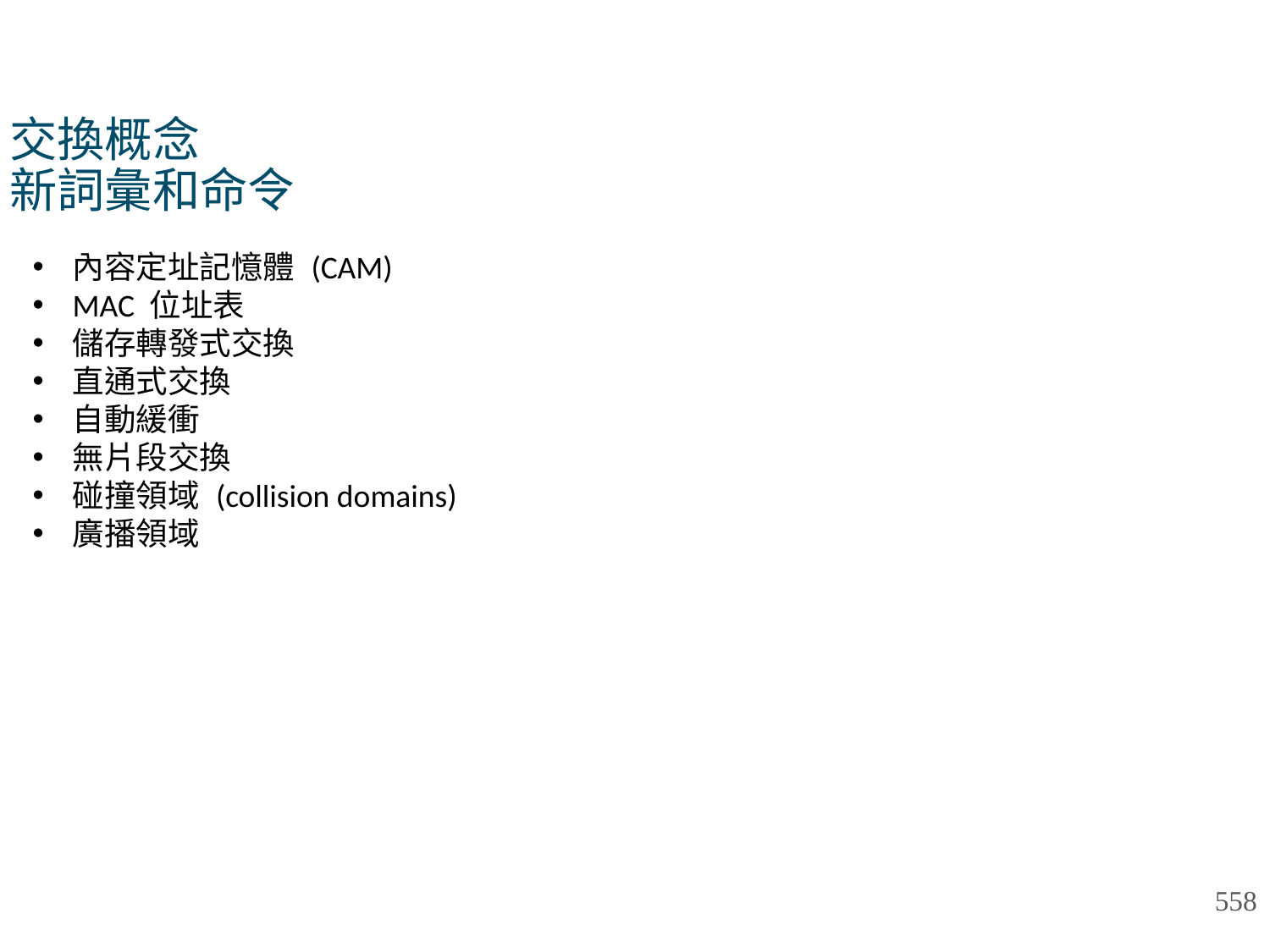

# 交換概念 新詞彙和命令
內容定址記憶體 (CAM)
MAC 位址表
儲存轉發式交換
直通式交換
自動緩衝
無片段交換
碰撞領域 (collision domains)
廣播領域
558